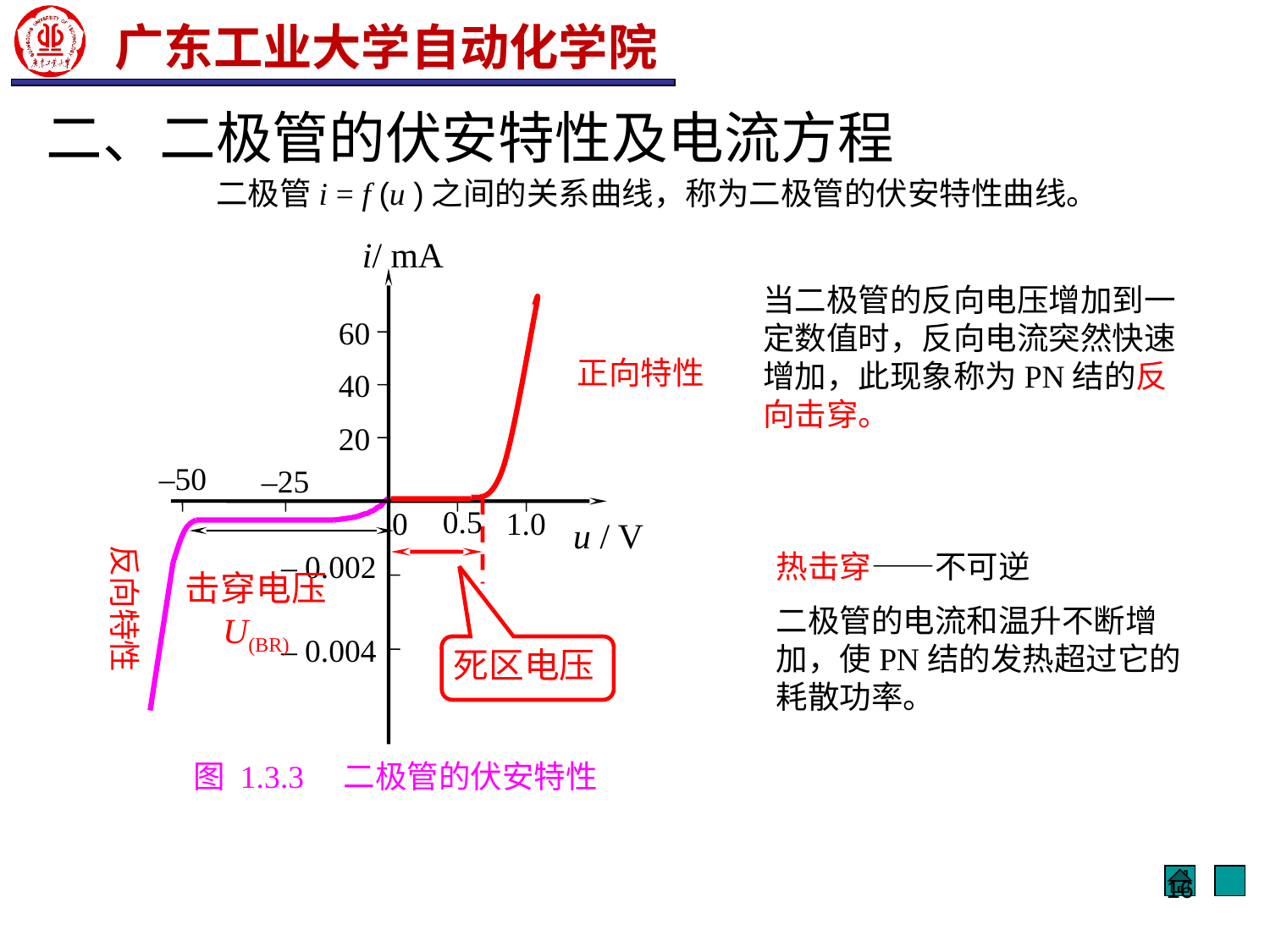

# 二、二极管的伏安特性及电流方程
二极管i = f (u )之间的关系曲线，称为二极管的伏安特性曲线。
i/ mA

60

40

20

–50
–25
0.5
0
1.0

u / V
– 0.002

– 0.004

当二极管的反向电压增加到一定数值时，反向电流突然快速增加，此现象称为PN结的反向击穿。

正向特性

击穿电压
U(BR)
反向特性
热击穿——不可逆
二极管的电流和温升不断增加，使PN结的发热超过它的耗散功率。

死区电压

图 1.3.3　二极管的伏安特性
16